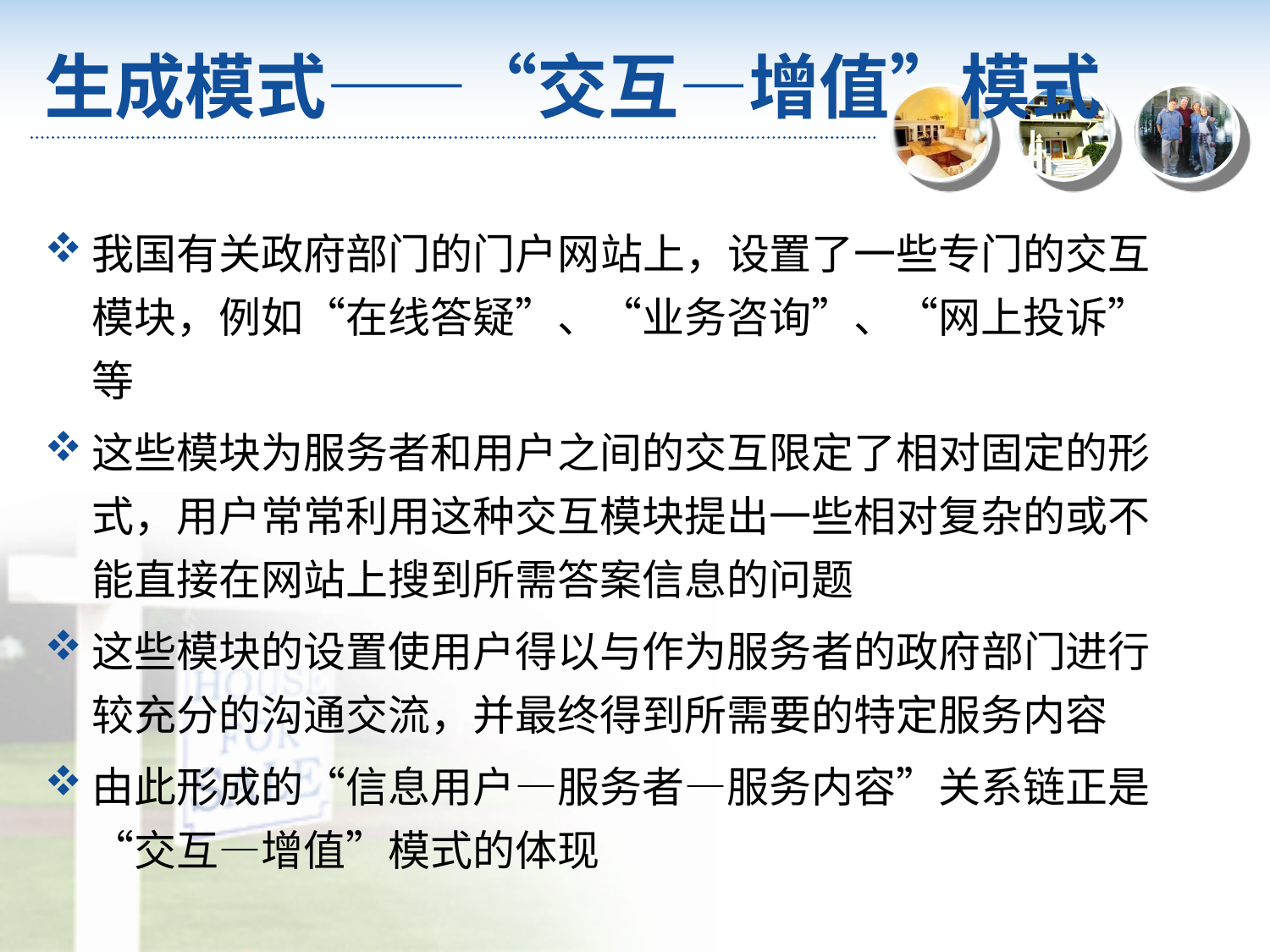

# 生成模式——“交互—增值”模式
我国有关政府部门的门户网站上，设置了一些专门的交互模块，例如“在线答疑”、“业务咨询”、“网上投诉”等
这些模块为服务者和用户之间的交互限定了相对固定的形式，用户常常利用这种交互模块提出一些相对复杂的或不能直接在网站上搜到所需答案信息的问题
这些模块的设置使用户得以与作为服务者的政府部门进行较充分的沟通交流，并最终得到所需要的特定服务内容
由此形成的“信息用户—服务者—服务内容”关系链正是“交互—增值”模式的体现